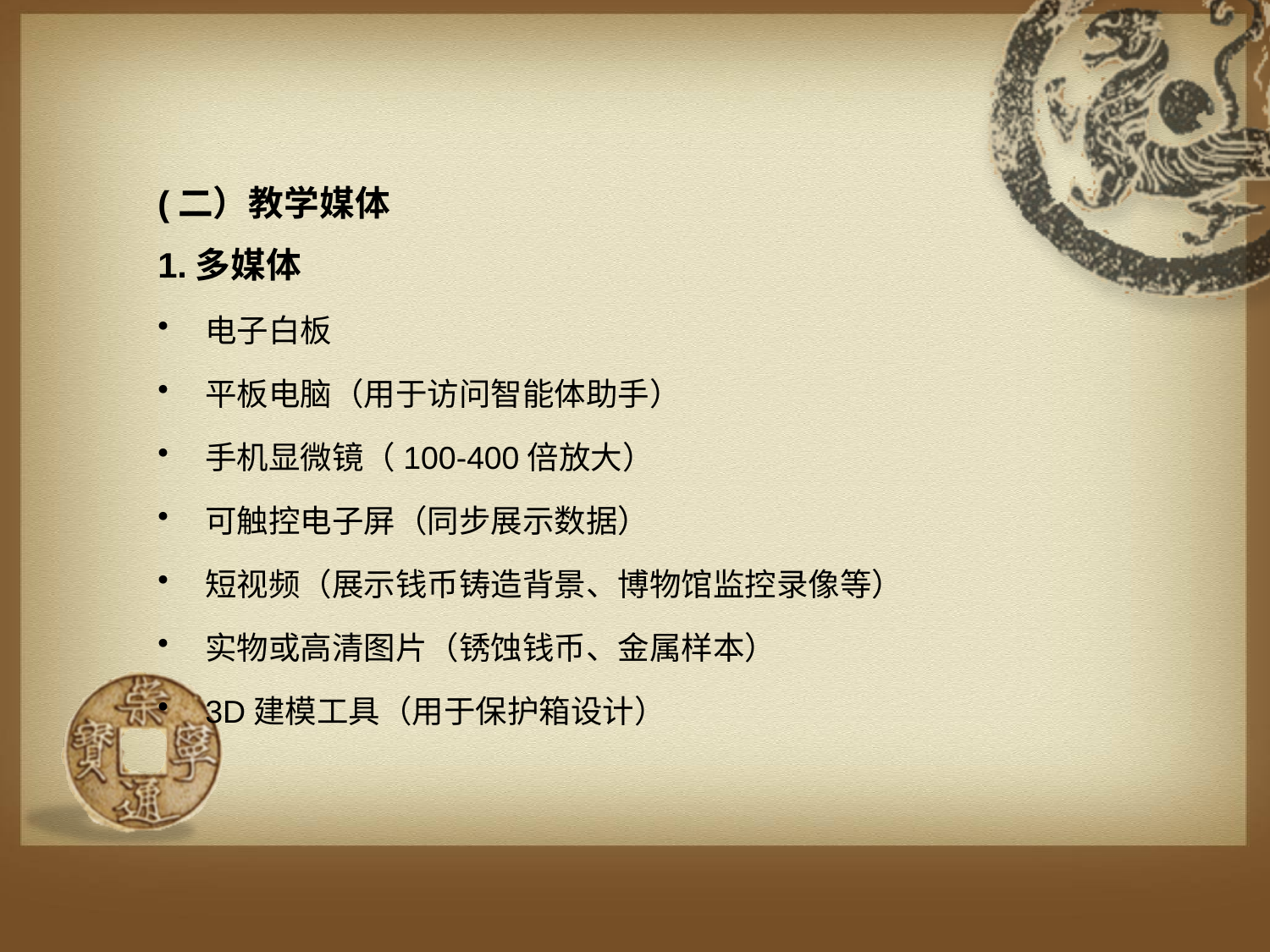

(二）教学媒体
1.多媒体
电子白板
平板电脑（用于访问智能体助手）
手机显微镜（100-400倍放大）
可触控电子屏（同步展示数据）
短视频（展示钱币铸造背景、博物馆监控录像等）
实物或高清图片（锈蚀钱币、金属样本）
3D建模工具（用于保护箱设计）